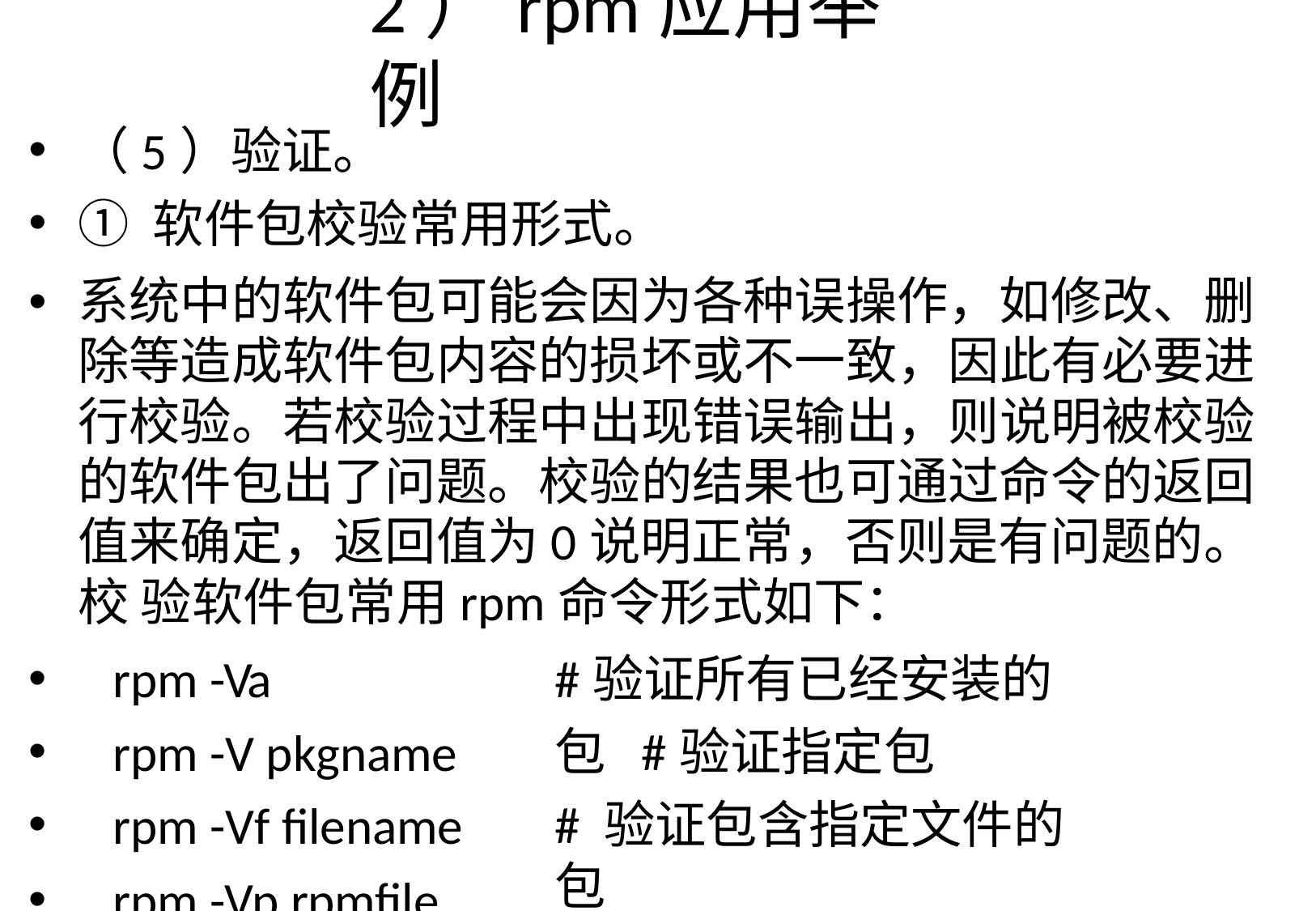

# 2）rpm应用举例
（5）验证。
① 软件包校验常用形式。
系统中的软件包可能会因为各种误操作，如修改、删 除等造成软件包内容的损坏或不一致，因此有必要进 行校验。若校验过程中出现错误输出，则说明被校验 的软件包出了问题。校验的结果也可通过命令的返回 值来确定，返回值为0说明正常，否则是有问题的。校 验软件包常用rpm命令形式如下：
rpm -Va
rpm -V pkgname
rpm -Vf filename
rpm -Vp rpmfile
#验证所有已经安装的包  #验证指定包
# 验证包含指定文件的包
#验证rpm包文件